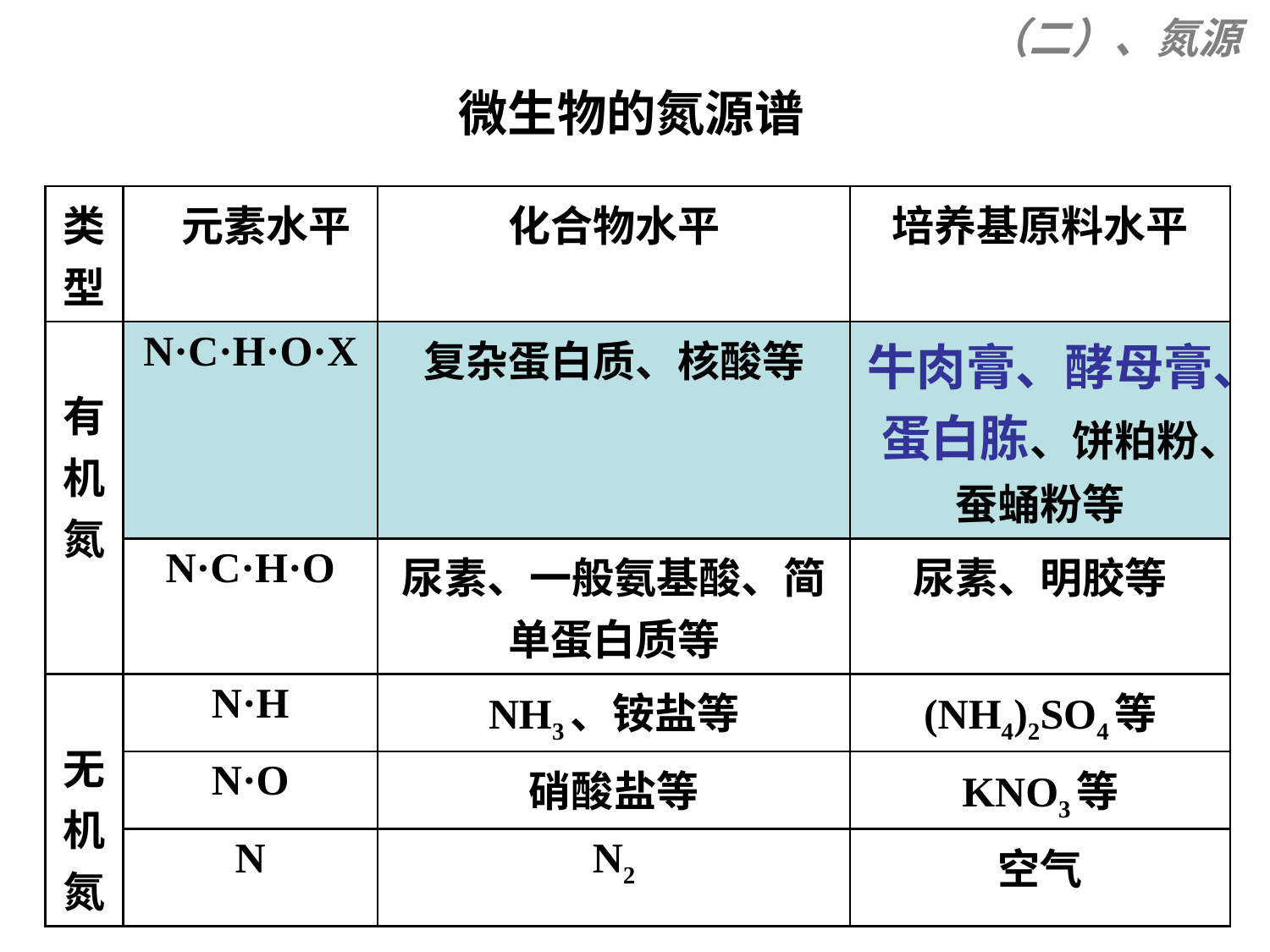

（二）、氮源
微生物的氮源谱
| 类型 | 元素水平 | 化合物水平 | 培养基原料水平 |
| --- | --- | --- | --- |
| 有机氮 | N·C·H·O·X | 复杂蛋白质、核酸等 | 牛肉膏、酵母膏、蛋白胨、饼粕粉、蚕蛹粉等 |
|  | N·C·H·O | 尿素、一般氨基酸、简单蛋白质等 | 尿素、明胶等 |
| 无机氮 | N·H | NH3、铵盐等 | (NH4)2SO4等 |
|  | N·O | 硝酸盐等 | KNO3等 |
|  | N | N2 | 空气 |